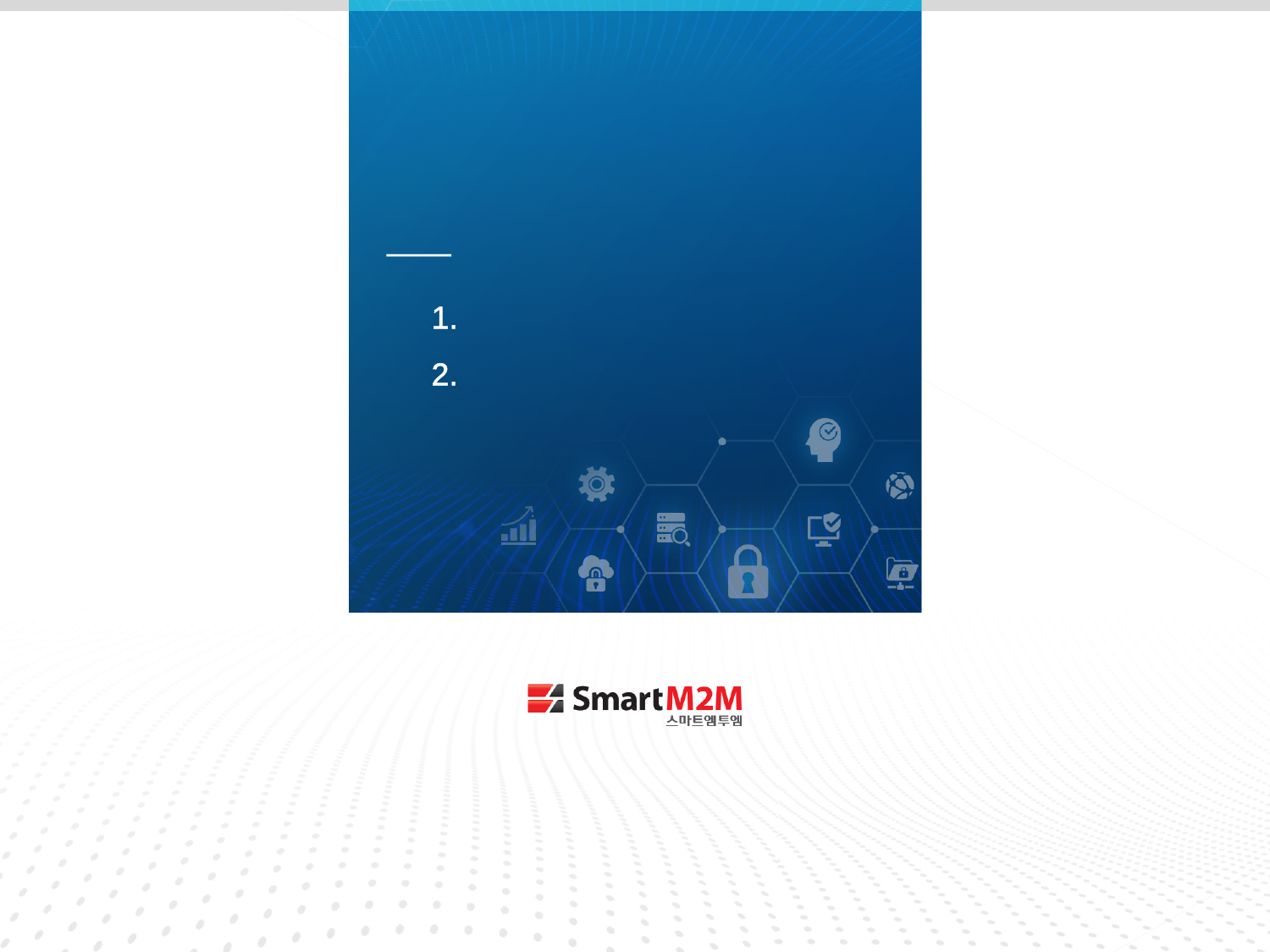

III

# bctrans-api 리팩토링(1차)
VBS 개선 사항
TSS 개선 사항